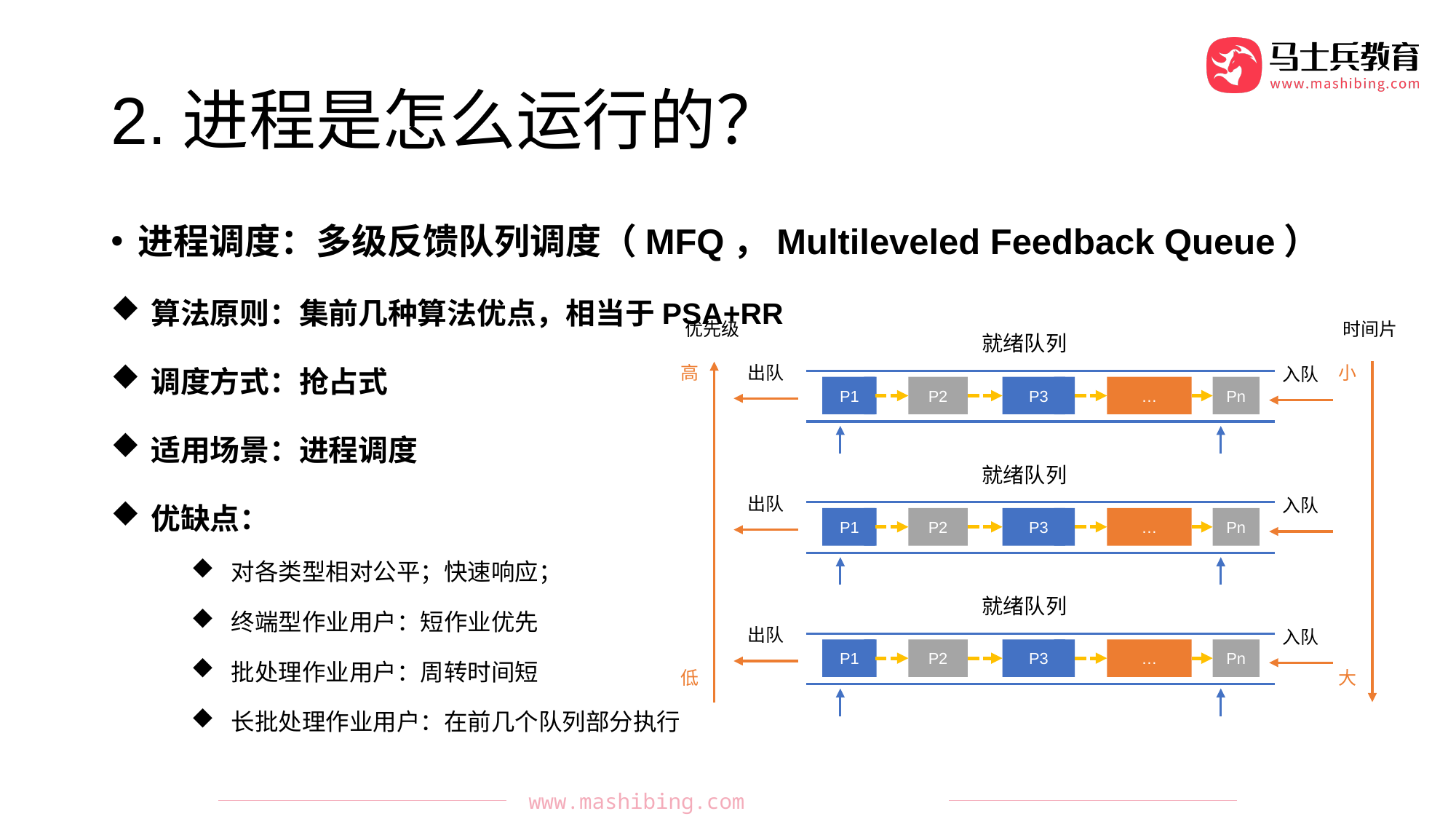

# 2.进程是怎么运行的？
进程调度：多级反馈队列调度（MFQ，Multileveled Feedback Queue）
算法原则：集前几种算法优点，相当于PSA+RR
调度方式：抢占式
适用场景：进程调度
优缺点：
对各类型相对公平；快速响应；
终端型作业用户：短作业优先
批处理作业用户：周转时间短
长批处理作业用户：在前几个队列部分执行
优先级
高

低
时间片
小

大
就绪队列
出队
入队
P1

P2
P3

…
Pn

就绪队列
出队
入队
P1

P2
P3

…
Pn

就绪队列
出队
入队
P1

P2
P3

…
Pn